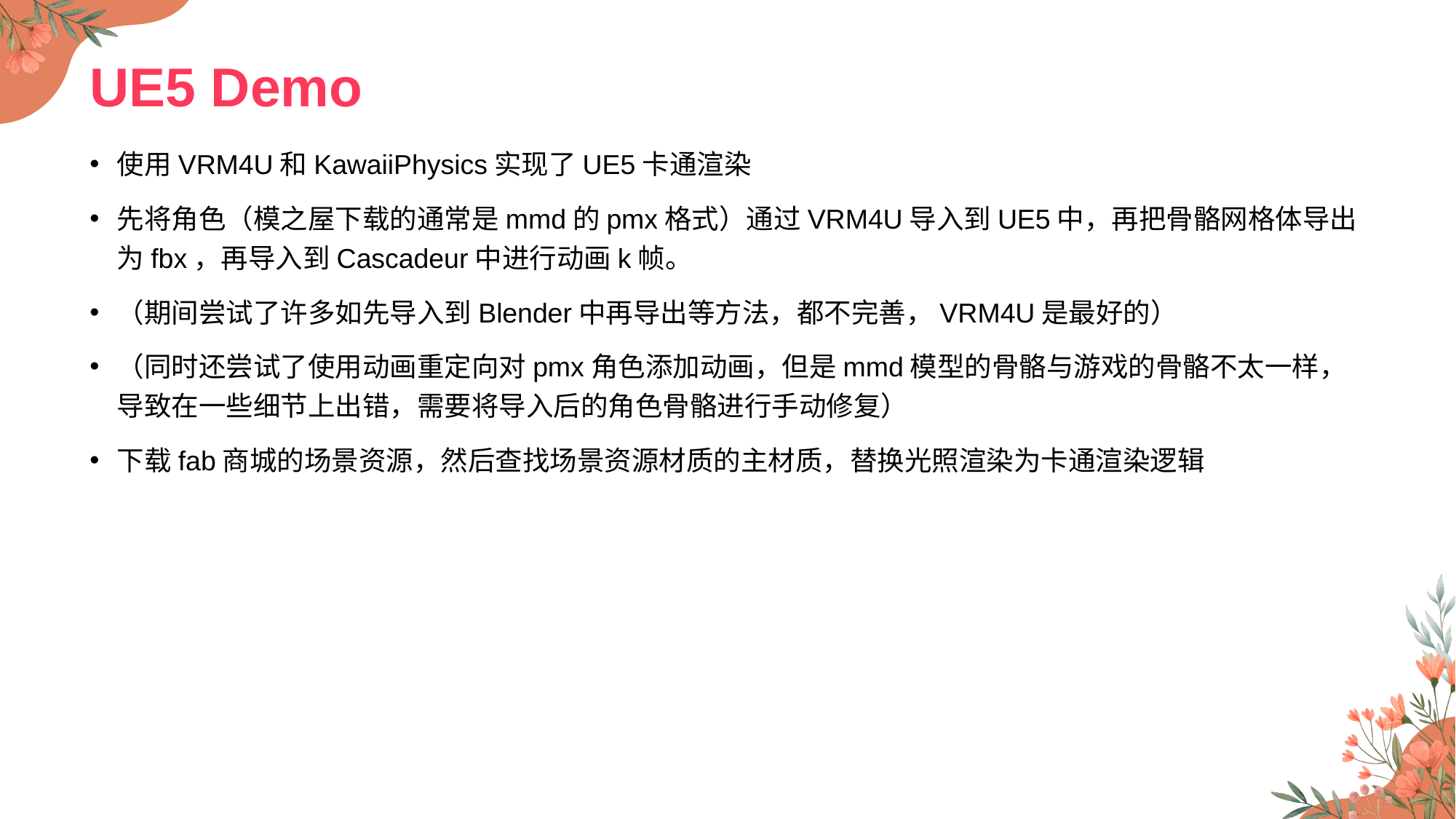

# UE5 Demo
使用VRM4U和KawaiiPhysics实现了UE5卡通渲染
先将角色（模之屋下载的通常是mmd的pmx格式）通过VRM4U导入到UE5中，再把骨骼网格体导出为fbx，再导入到Cascadeur中进行动画k帧。
（期间尝试了许多如先导入到Blender中再导出等方法，都不完善，VRM4U是最好的）
（同时还尝试了使用动画重定向对pmx角色添加动画，但是mmd模型的骨骼与游戏的骨骼不太一样，导致在一些细节上出错，需要将导入后的角色骨骼进行手动修复）
下载fab商城的场景资源，然后查找场景资源材质的主材质，替换光照渲染为卡通渲染逻辑